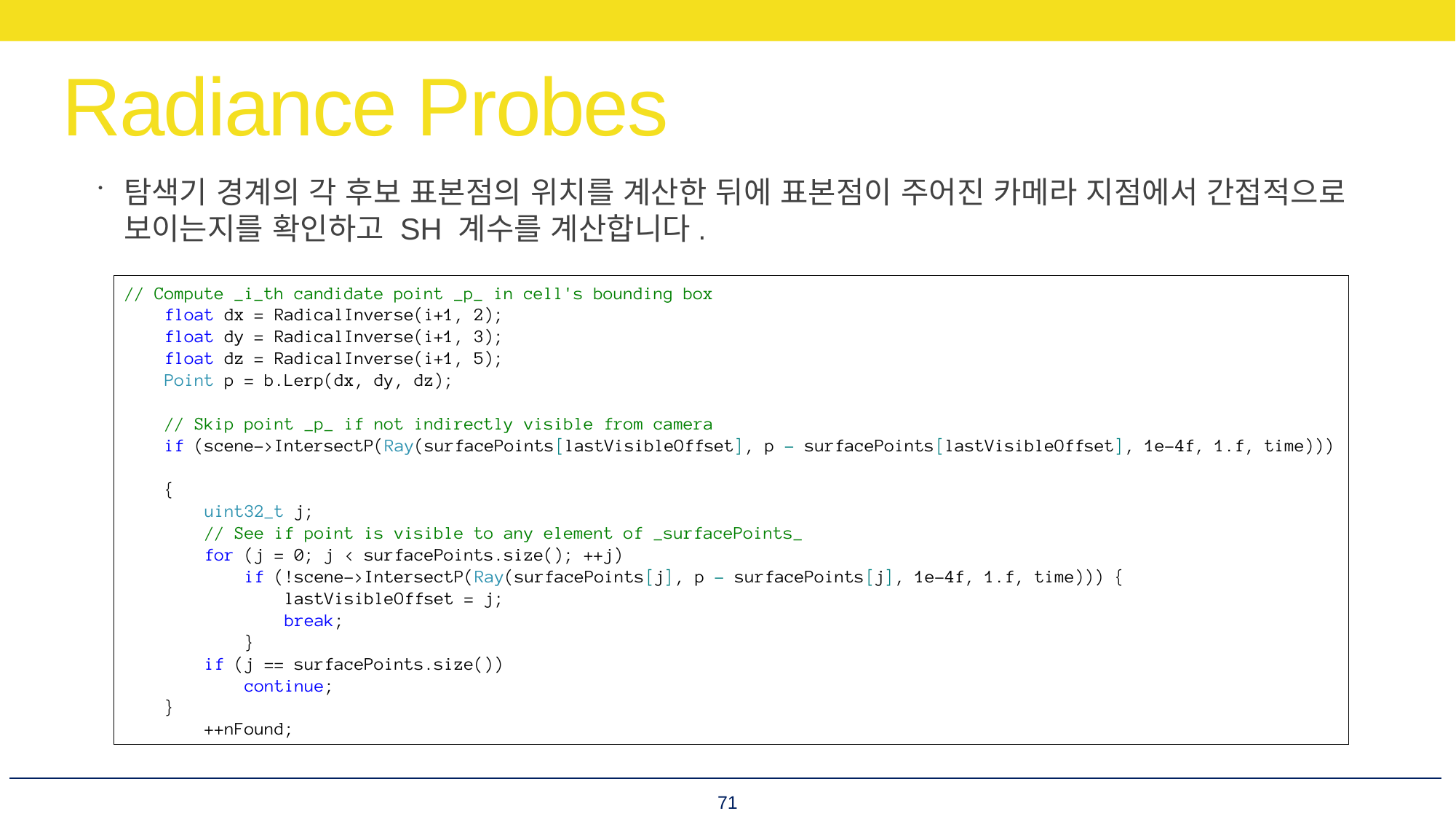

# Radiance Probes
탐색기 경계의 각 후보 표본점의 위치를 계산한 뒤에 표본점이 주어진 카메라 지점에서 간접적으로 보이는지를 확인하고 SH 계수를 계산합니다.

// Compute _i_th candidate point _p_ in cell's bounding box
    float dx = RadicalInverse(i+1, 2);
    float dy = RadicalInverse(i+1, 3);
    float dz = RadicalInverse(i+1, 5);
    Point p = b.Lerp(dx, dy, dz);

    // Skip point _p_ if not indirectly visible from camera
    if (scene->IntersectP(Ray(surfacePoints[lastVisibleOffset], p - surfacePoints[lastVisibleOffset], 1e-4f, 1.f, time)))
    {
        uint32_t j;
        // See if point is visible to any element of _surfacePoints_
        for (j = 0; j < surfacePoints.size(); ++j)
            if (!scene->IntersectP(Ray(surfacePoints[j], p - surfacePoints[j], 1e-4f, 1.f, time))) {
                lastVisibleOffset = j;
                break;
            }
        if (j == surfacePoints.size())
            continue;
    }
        ++nFound;
71